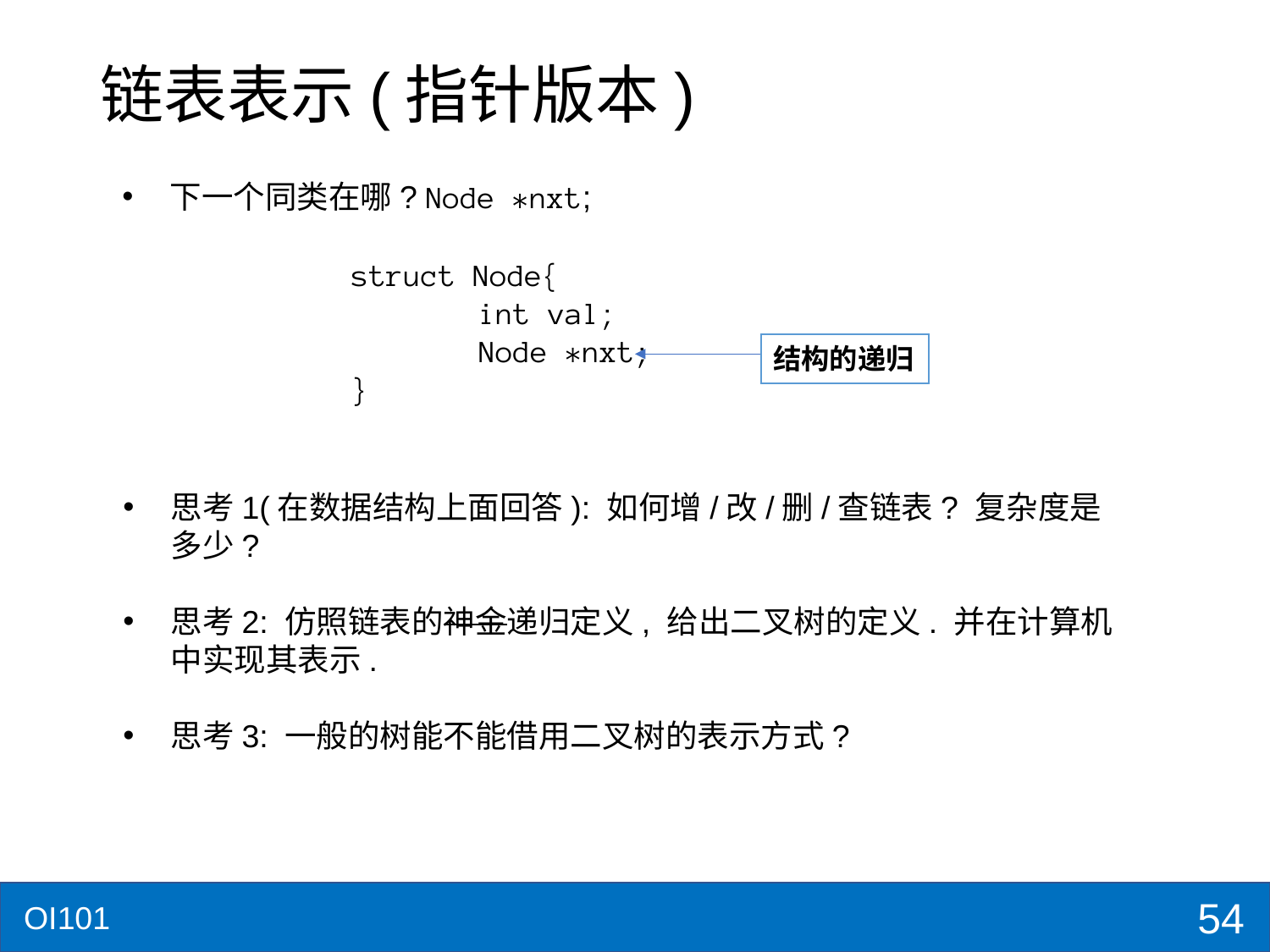

# 链表表示(指针版本)
下一个同类在哪? Node *nxt;
struct Node{
	int val;
	Node *nxt;
}
结构的递归
思考1(在数据结构上面回答): 如何增/改/删/查链表? 复杂度是多少?

思考2: 仿照链表的神金递归定义, 给出二叉树的定义. 并在计算机中实现其表示.

思考3: 一般的树能不能借用二叉树的表示方式?
54